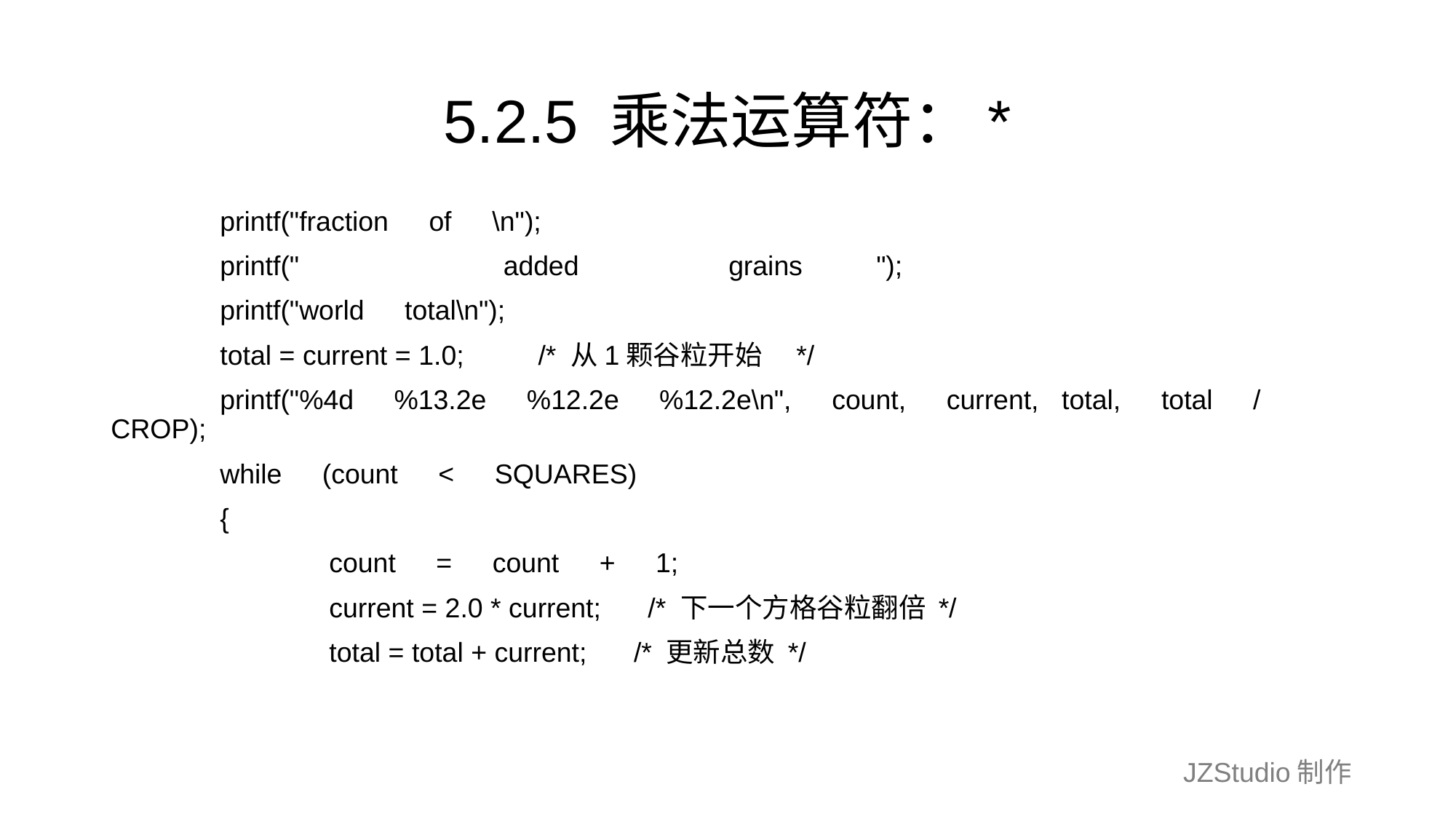

# 5.2.5 乘法运算符：*
	printf("fraction　of　\n");
	printf("　　　　　　　added　　　　　grains　　 ");
	printf("world　total\n");
	total = current = 1.0;　　 /* 从1颗谷粒开始　*/
	printf("%4d　%13.2e　%12.2e　%12.2e\n",　count,　current,   total,　total　/　CROP);
	while　(count　<　SQUARES)
	{
		count　=　count　+　1;
		current = 2.0 * current;　 /* 下一个方格谷粒翻倍 */
		total = total + current;　 /* 更新总数 */